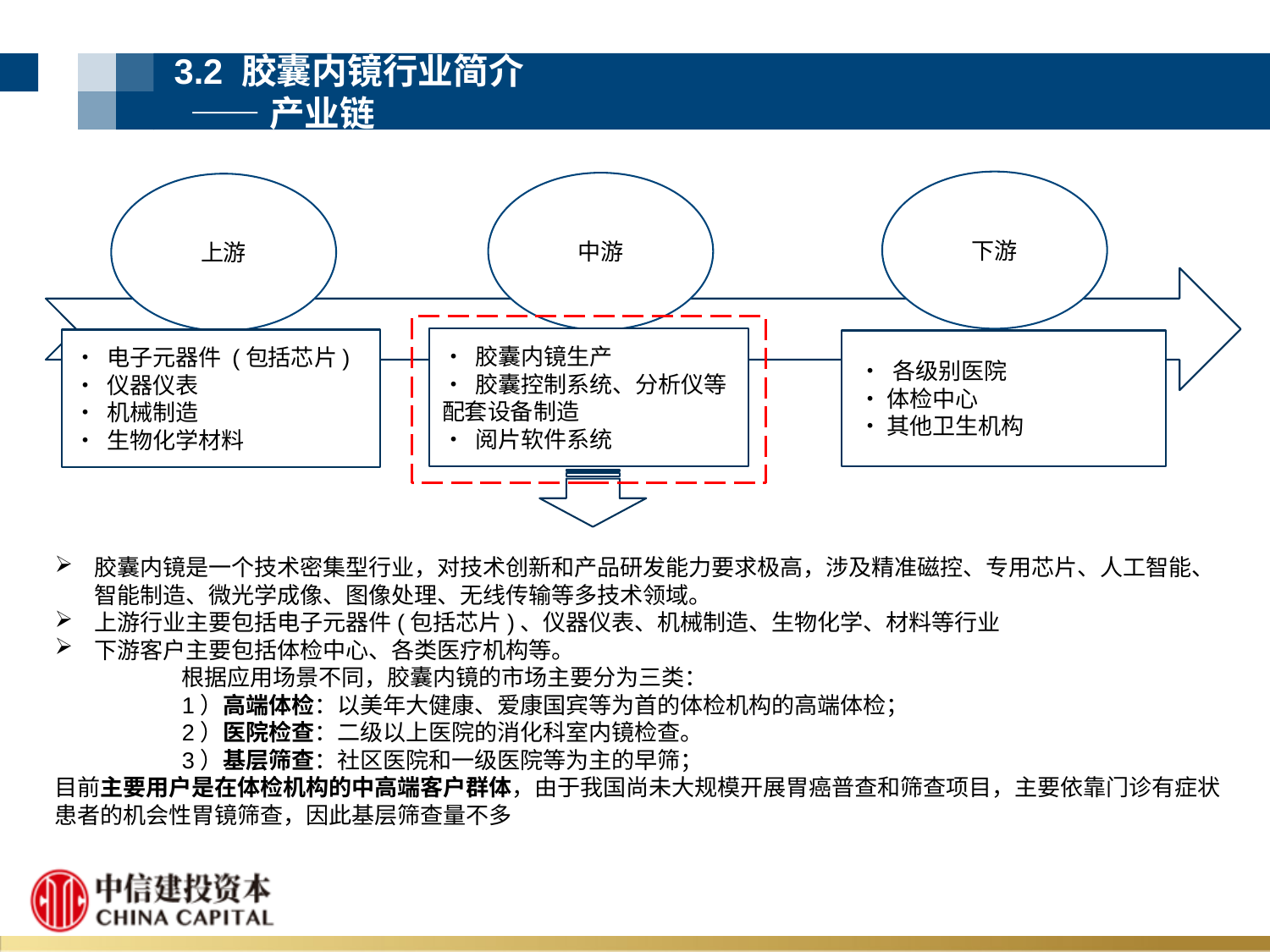

3.2 胶囊内镜行业简介
  ——产业链
下游
中游
上游

• 胶囊内镜生产
• 胶囊控制系统、分析仪等配套设备制造
• 阅片软件系统
• 电子元器件 (包括芯片)
• 仪器仪表
• 机械制造
• 生物化学材料
 • 各级别医院
 • 体检中心
 • 其他卫生机构

胶囊内镜是一个技术密集型行业，对技术创新和产品研发能力要求极高，涉及精准磁控、专用芯片、人工智能、智能制造、微光学成像、图像处理、无线传输等多技术领域。
上游行业主要包括电子元器件(包括芯片)、仪器仪表、机械制造、生物化学、材料等行业
下游客户主要包括体检中心、各类医疗机构等。
	根据应用场景不同，胶囊内镜的市场主要分为三类：
	1）高端体检：以美年大健康、爱康国宾等为首的体检机构的高端体检；
	2）医院检查：二级以上医院的消化科室内镜检查。
	3）基层筛查：社区医院和一级医院等为主的早筛；
目前主要用户是在体检机构的中高端客户群体，由于我国尚未大规模开展胃癌普查和筛查项目，主要依靠门诊有症状患者的机会性胃镜筛查，因此基层筛查量不多